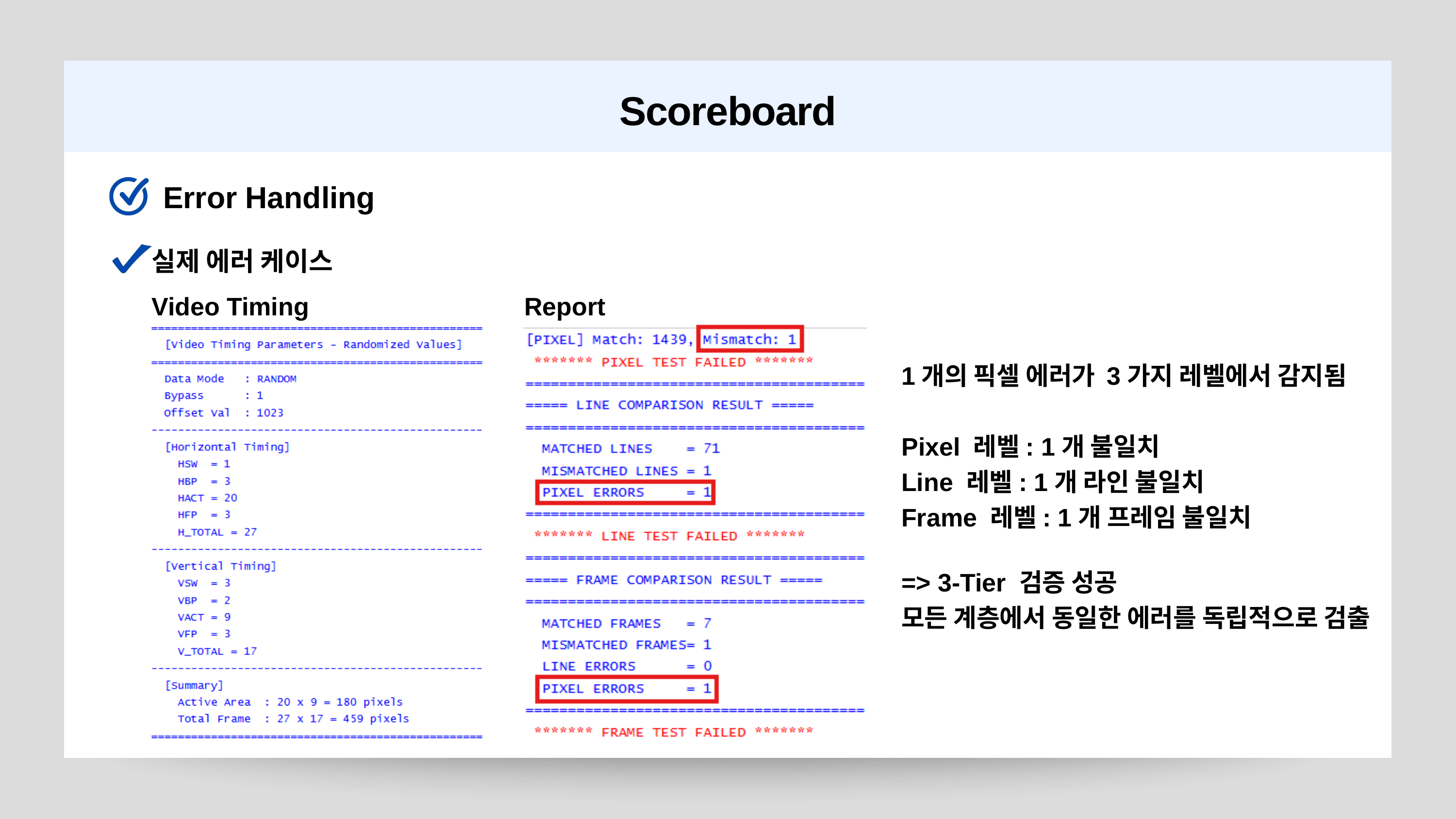

Scoreboard
Error Handling

실제 에러 케이스

Video Timing
Report

1개의 픽셀 에러가 3가지 레벨에서 감지됨

Pixel 레벨: 1개 불일치
Line 레벨: 1개 라인 불일치
Frame 레벨: 1개 프레임 불일치
=> 3-Tier 검증 성공
모든 계층에서 동일한 에러를 독립적으로 검출